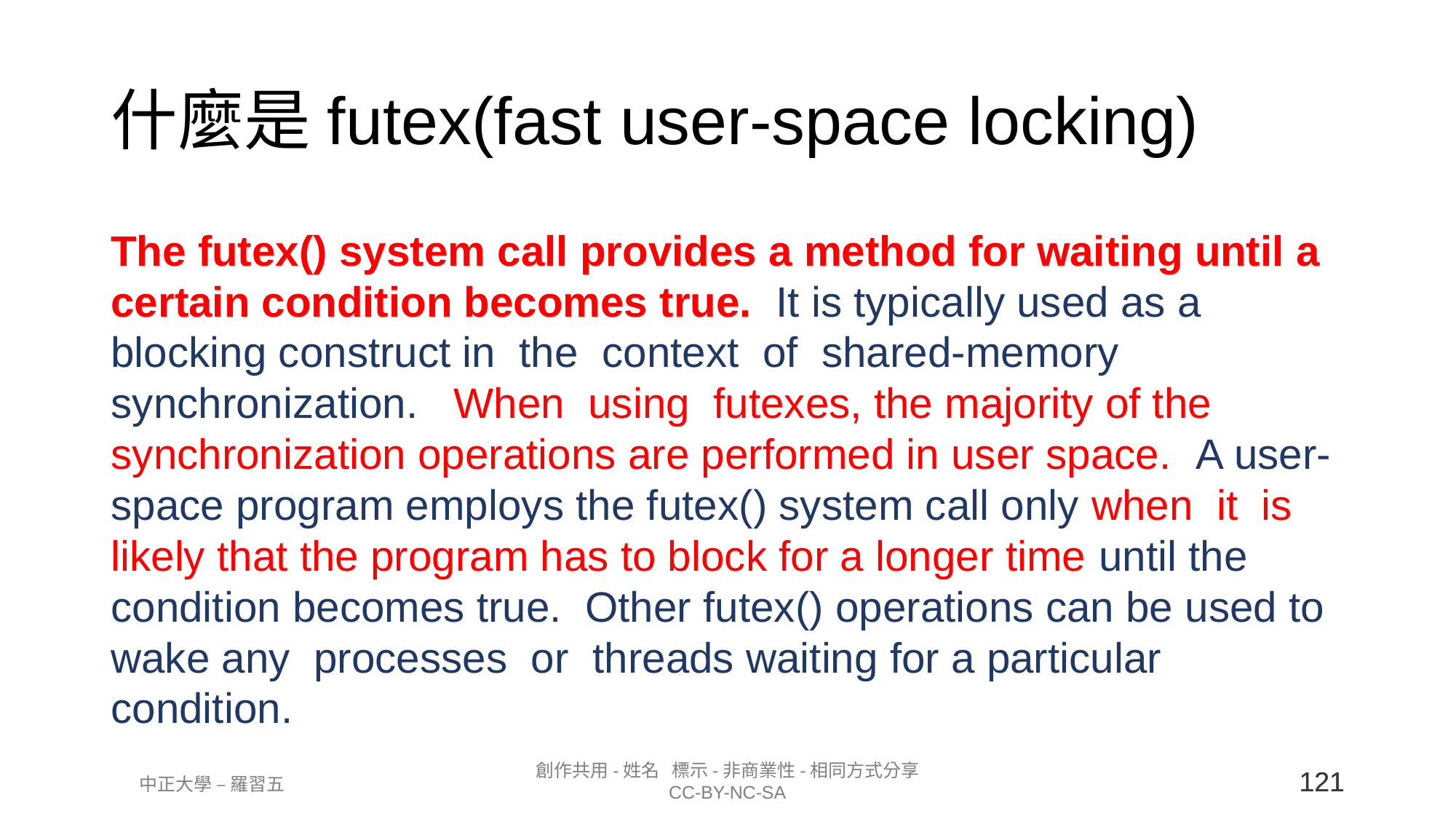

# 什麼是futex(fast user-space locking)
The futex() system call provides a method for waiting until a certain condition becomes true.  It is typically used as a blocking construct in  the  context  of  shared-memory synchronization.   When  using  futexes, the majority of the synchronization operations are performed in user space.  A user-space program employs the futex() system call only when  it  is likely that the program has to block for a longer time until the condition becomes true.  Other futex() operations can be used to wake any  processes  or  threads waiting for a particular condition.